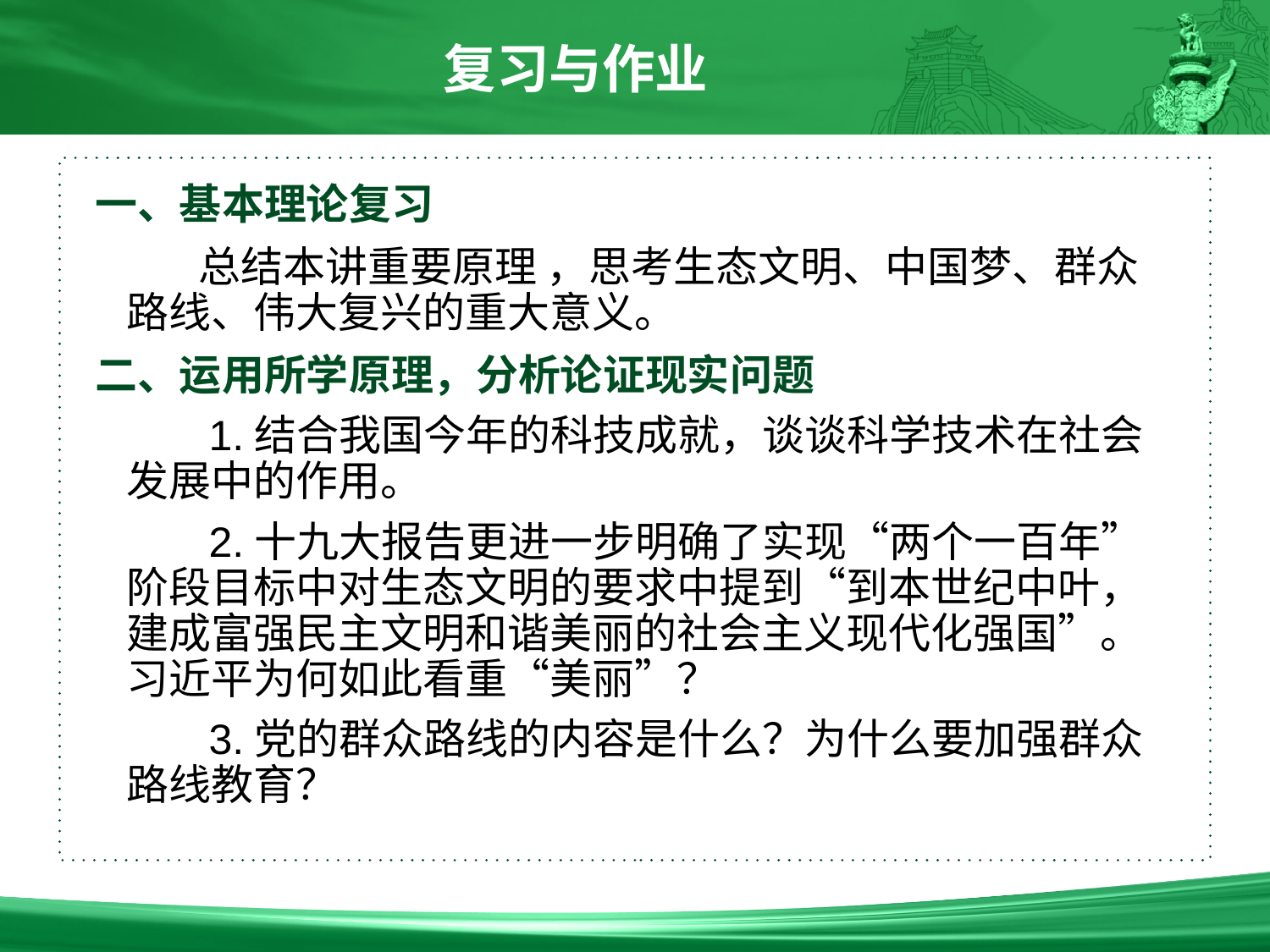

复习与作业
一、基本理论复习
　　  总结本讲重要原理 ，思考生态文明、中国梦、群众路线、伟大复兴的重大意义。
二、运用所学原理，分析论证现实问题
　　  1.结合我国今年的科技成就，谈谈科学技术在社会发展中的作用。
　　  2.十九大报告更进一步明确了实现“两个一百年”阶段目标中对生态文明的要求中提到“到本世纪中叶，建成富强民主文明和谐美丽的社会主义现代化强国”。习近平为何如此看重“美丽”？
　　  3.党的群众路线的内容是什么？为什么要加强群众路线教育？